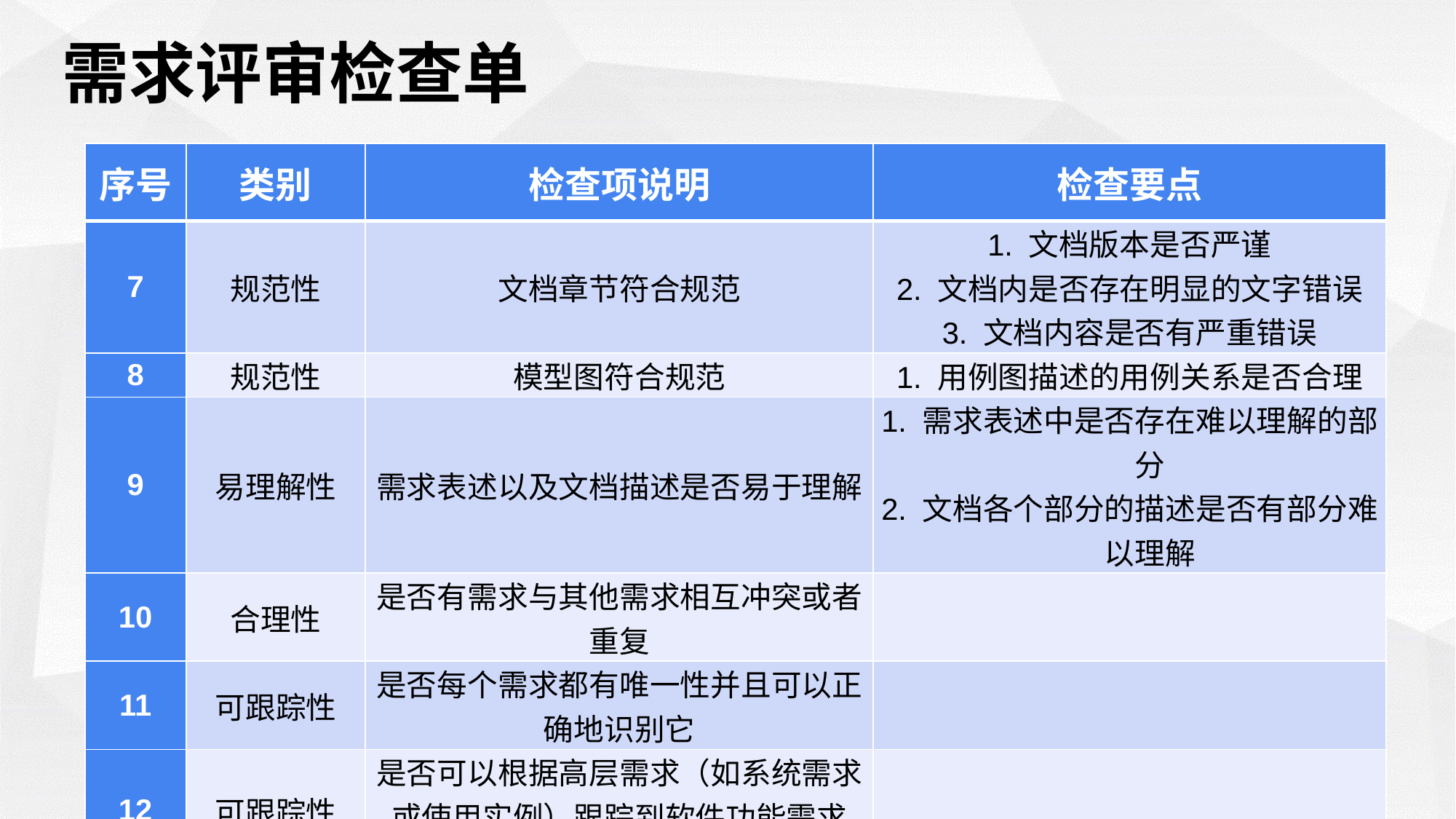

需求评审检查单
| 序号 | 类别 | 检查项说明 | 检查要点 |
| --- | --- | --- | --- |
| 7 | 规范性 | 文档章节符合规范 | 文档版本是否严谨 文档内是否存在明显的文字错误 文档内容是否有严重错误 |
| 8 | 规范性 | 模型图符合规范 | 用例图描述的用例关系是否合理 |
| 9 | 易理解性 | 需求表述以及文档描述是否易于理解 | 需求表述中是否存在难以理解的部分 文档各个部分的描述是否有部分难以理解 |
| 10 | 合理性 | 是否有需求与其他需求相互冲突或者重复 |  |
| 11 | 可跟踪性 | 是否每个需求都有唯一性并且可以正确地识别它 |  |
| 12 | 可跟踪性 | 是否可以根据高层需求（如系统需求或使用实例）跟踪到软件功能需求 |  |